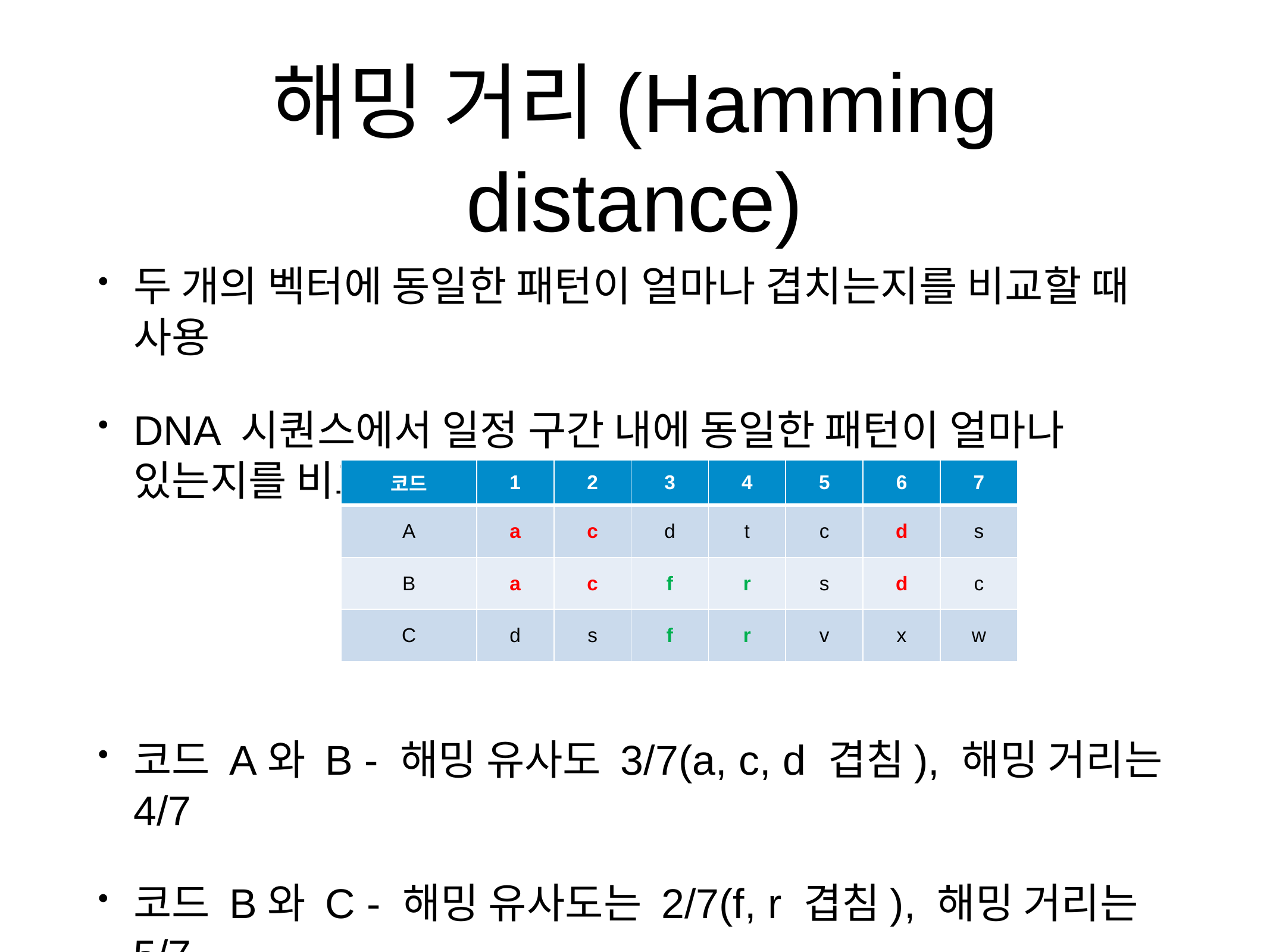

# 해밍 거리(Hamming distance)
두 개의 벡터에 동일한 패턴이 얼마나 겹치는지를 비교할 때 사용
DNA 시퀀스에서 일정 구간 내에 동일한 패턴이 얼마나 있는지를 비교 등

코드 A와 B - 해밍 유사도 3/7(a, c, d 겹침), 해밍 거리는 4/7
코드 B와 C - 해밍 유사도는 2/7(f, r 겹침), 해밍 거리는 5/7
| 코드 | 1 | 2 | 3 | 4 | 5 | 6 | 7 |
| --- | --- | --- | --- | --- | --- | --- | --- |
| A | a | c | d | t | c | d | s |
| B | a | c | f | r | s | d | c |
| C | d | s | f | r | v | x | w |
156